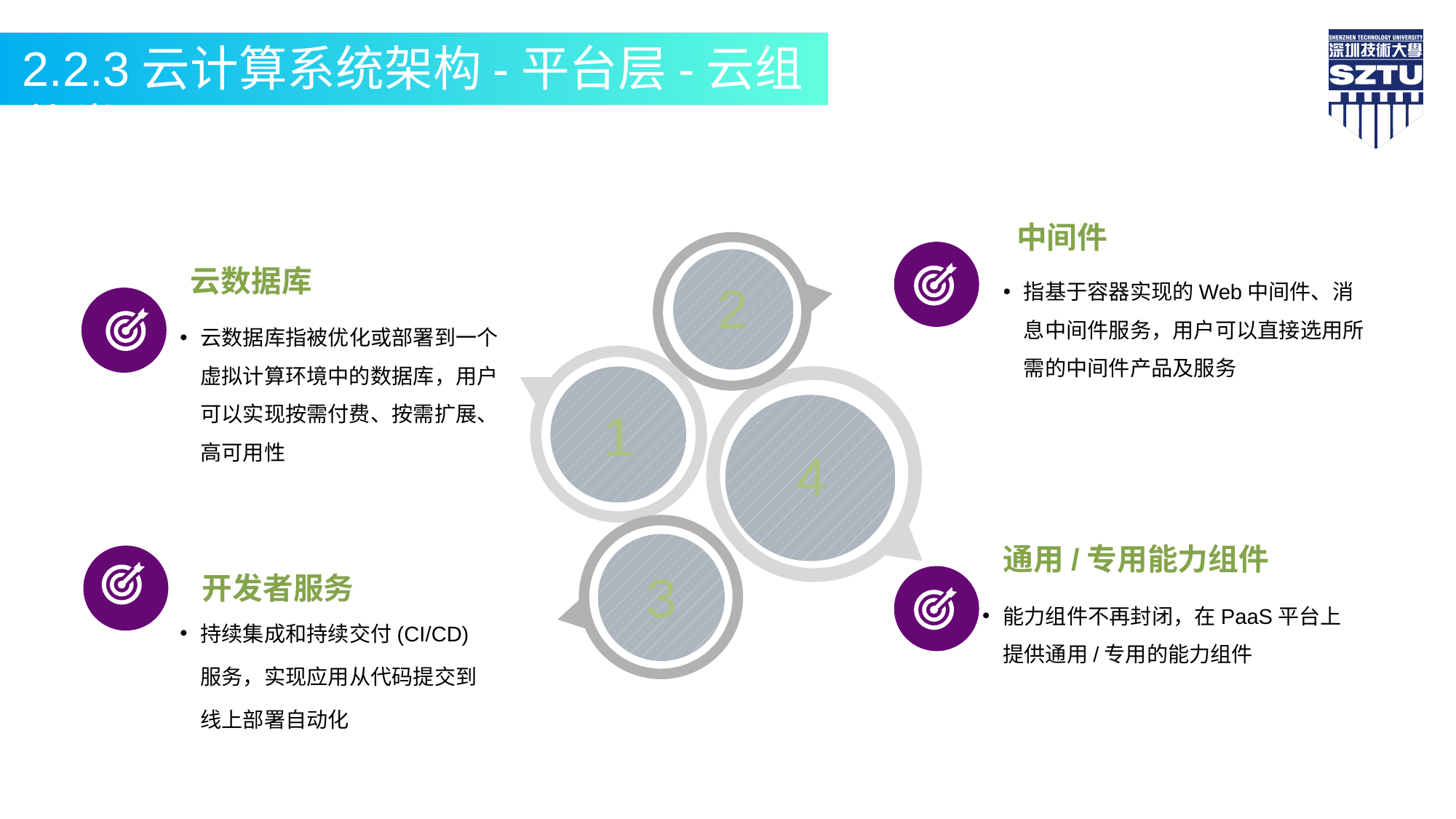

2.2.3云计算系统架构-平台层-云组件类
中间件
指基于容器实现的Web中间件、消息中间件服务，用户可以直接选用所需的中间件产品及服务

云数据库
云数据库指被优化或部署到一个虚拟计算环境中的数据库，用户可以实现按需付费、按需扩展、高可用性

通用/专用能力组件
能力组件不再封闭，在PaaS平台上提供通用/专用的能力组件

开发者服务
持续集成和持续交付(CI/CD)服务，实现应用从代码提交到线上部署自动化

2
1
4
3